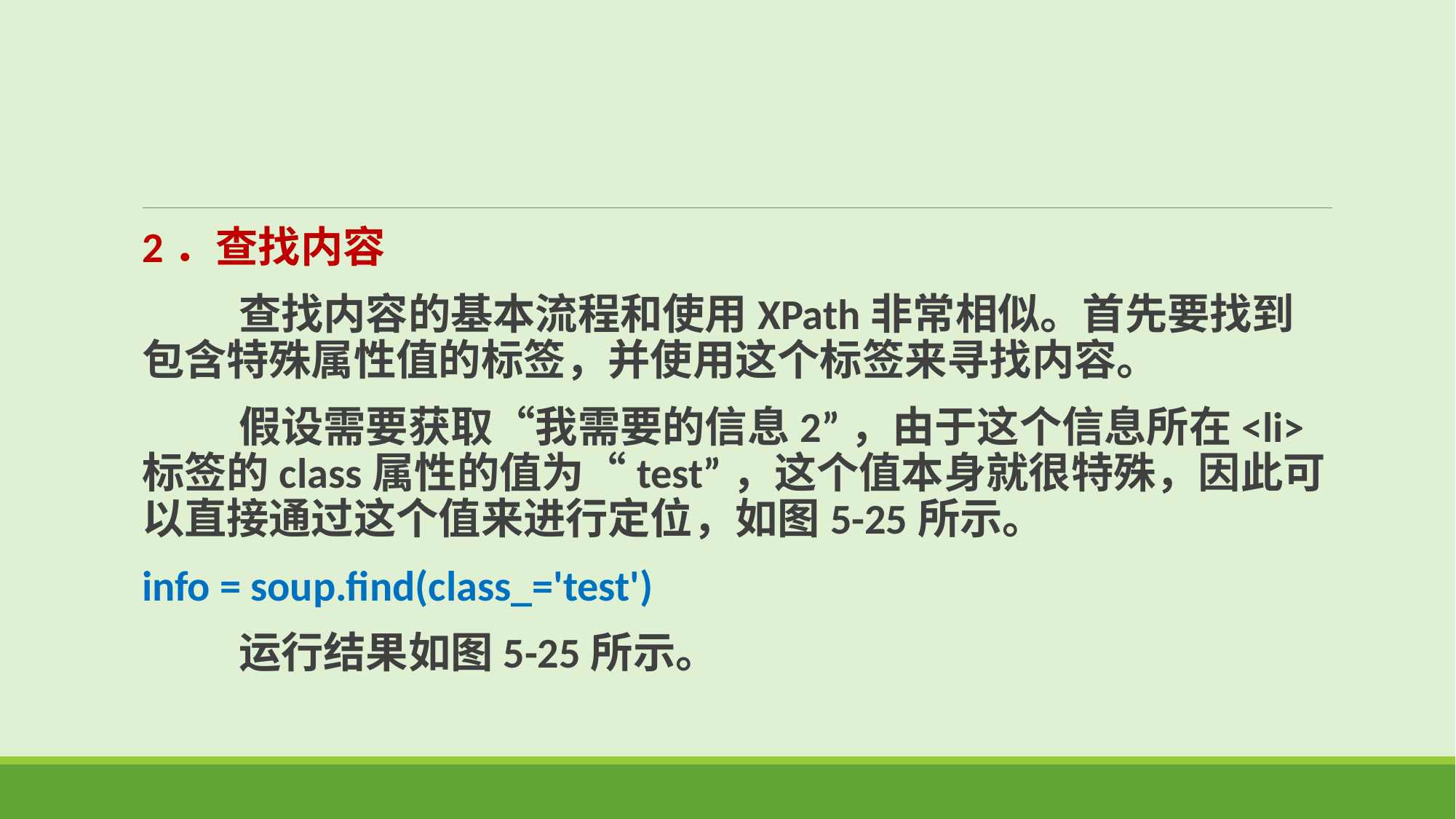

2．查找内容
         查找内容的基本流程和使用XPath非常相似。首先要找到包含特殊属性值的标签，并使用这个标签来寻找内容。
         假设需要获取“我需要的信息2”，由于这个信息所在<li>标签的class属性的值为“test”，这个值本身就很特殊，因此可以直接通过这个值来进行定位，如图5-25所示。
info = soup.find(class_='test')
         运行结果如图5-25所示。